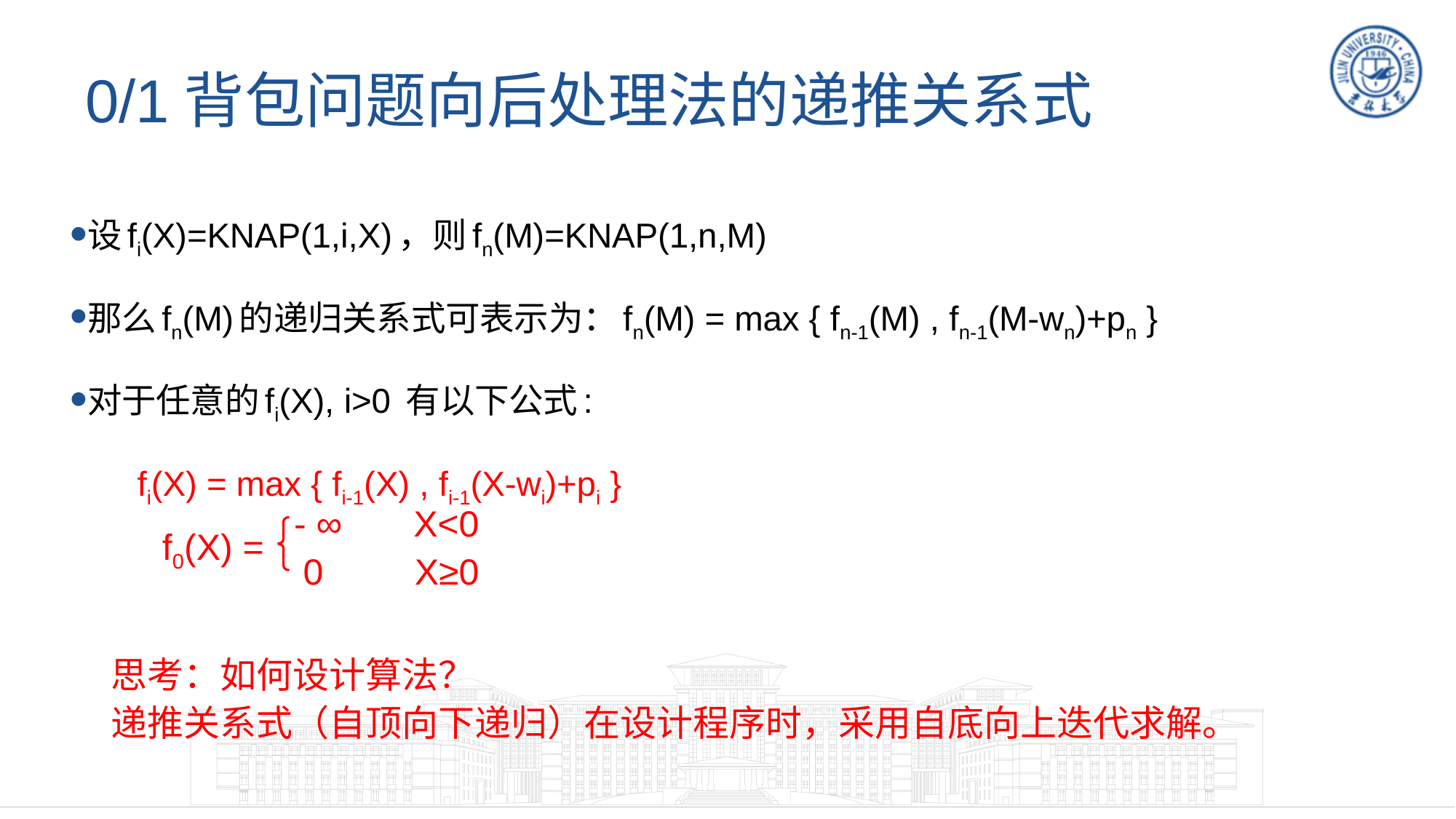

# 0/1背包问题向后处理法的递推关系式
设fi(X)=KNAP(1,i,X)，则fn(M)=KNAP(1,n,M)
那么fn(M)的递归关系式可表示为：fn(M) = max { fn-1(M) , fn-1(M-wn)+pn }
对于任意的fi(X), i>0 有以下公式:
       fi(X) = max { fi-1(X) , fi-1(X-wi)+pi }

- ∞       X<0

f0(X) =
0         X≥0
思考：如何设计算法？
递推关系式（自顶向下递归）在设计程序时，采用自底向上迭代求解。

11